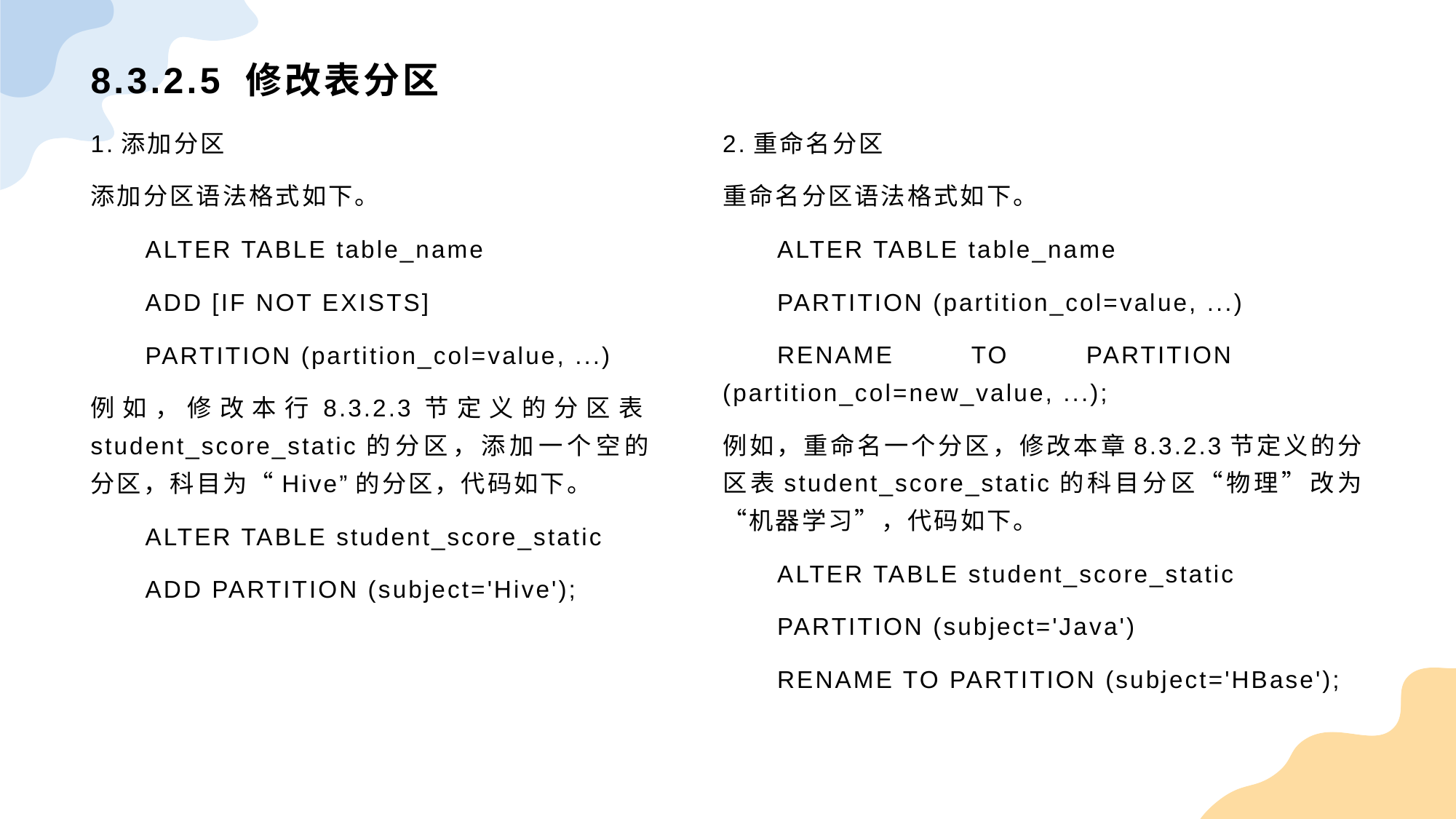

# 8.3.2.5 修改表分区
1.添加分区
添加分区语法格式如下。
ALTER TABLE table_name
ADD [IF NOT EXISTS]
PARTITION (partition_col=value, ...)
例如，修改本行8.3.2.3节定义的分区表student_score_static的分区，添加一个空的分区，科目为“Hive”的分区，代码如下。
ALTER TABLE student_score_static
ADD PARTITION (subject='Hive');
2.重命名分区
重命名分区语法格式如下。
ALTER TABLE table_name
PARTITION (partition_col=value, ...)
RENAME TO PARTITION 	(partition_col=new_value, ...);
例如，重命名一个分区，修改本章8.3.2.3节定义的分区表student_score_static的科目分区“物理”改为“机器学习”，代码如下。
ALTER TABLE student_score_static
PARTITION (subject='Java')
RENAME TO PARTITION (subject='HBase');